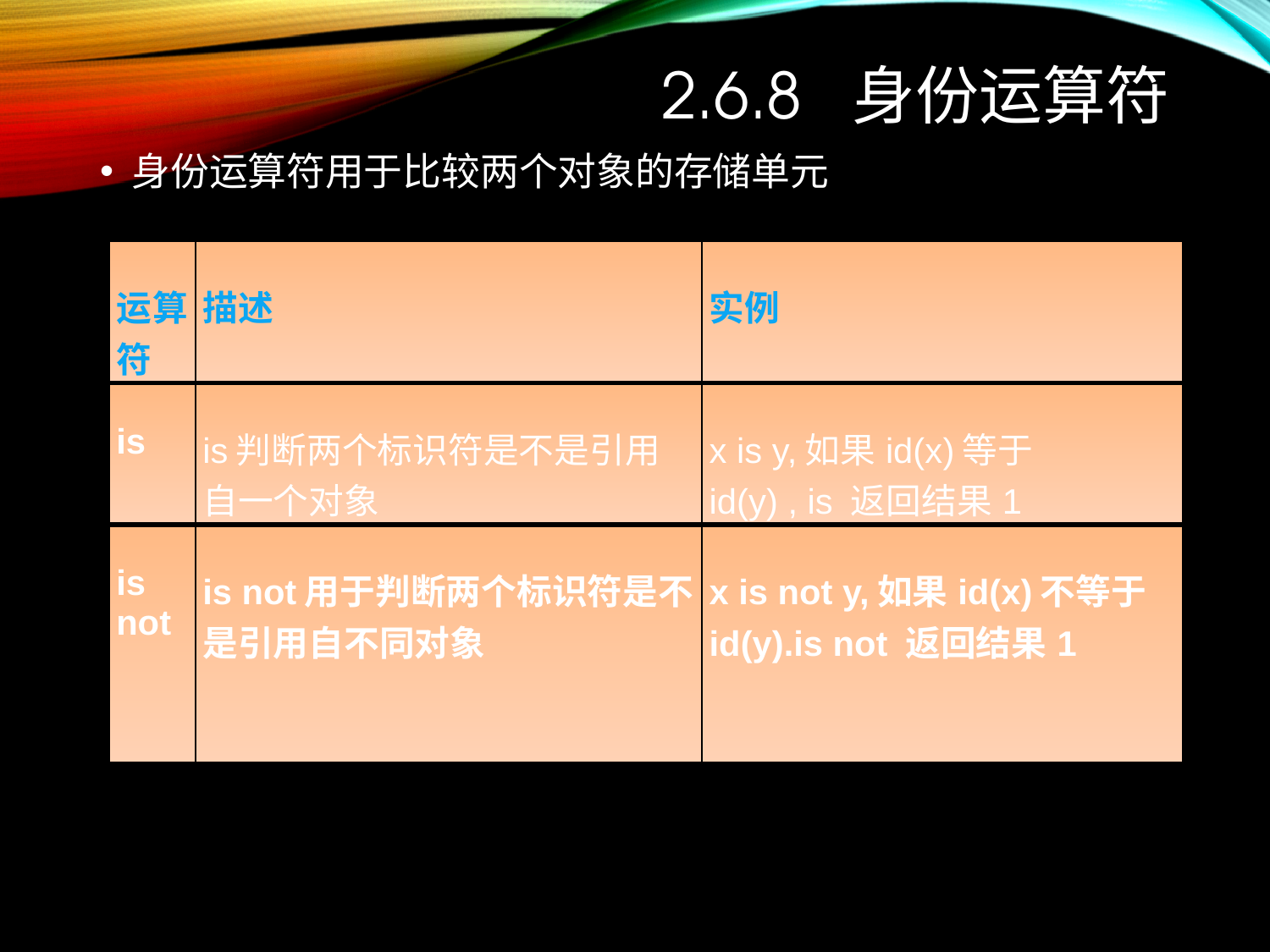

# 2.6.8  身份运算符
身份运算符用于比较两个对象的存储单元
| 运算符 | 描述 | 实例 |
| --- | --- | --- |
| is | is判断两个标识符是不是引用自一个对象 | x is y,如果id(x)等于id(y) , is 返回结果1 |
| is not | is not用于判断两个标识符是不是引用自不同对象 | x is not y,如果id(x)不等于id(y).is not 返回结果1 |